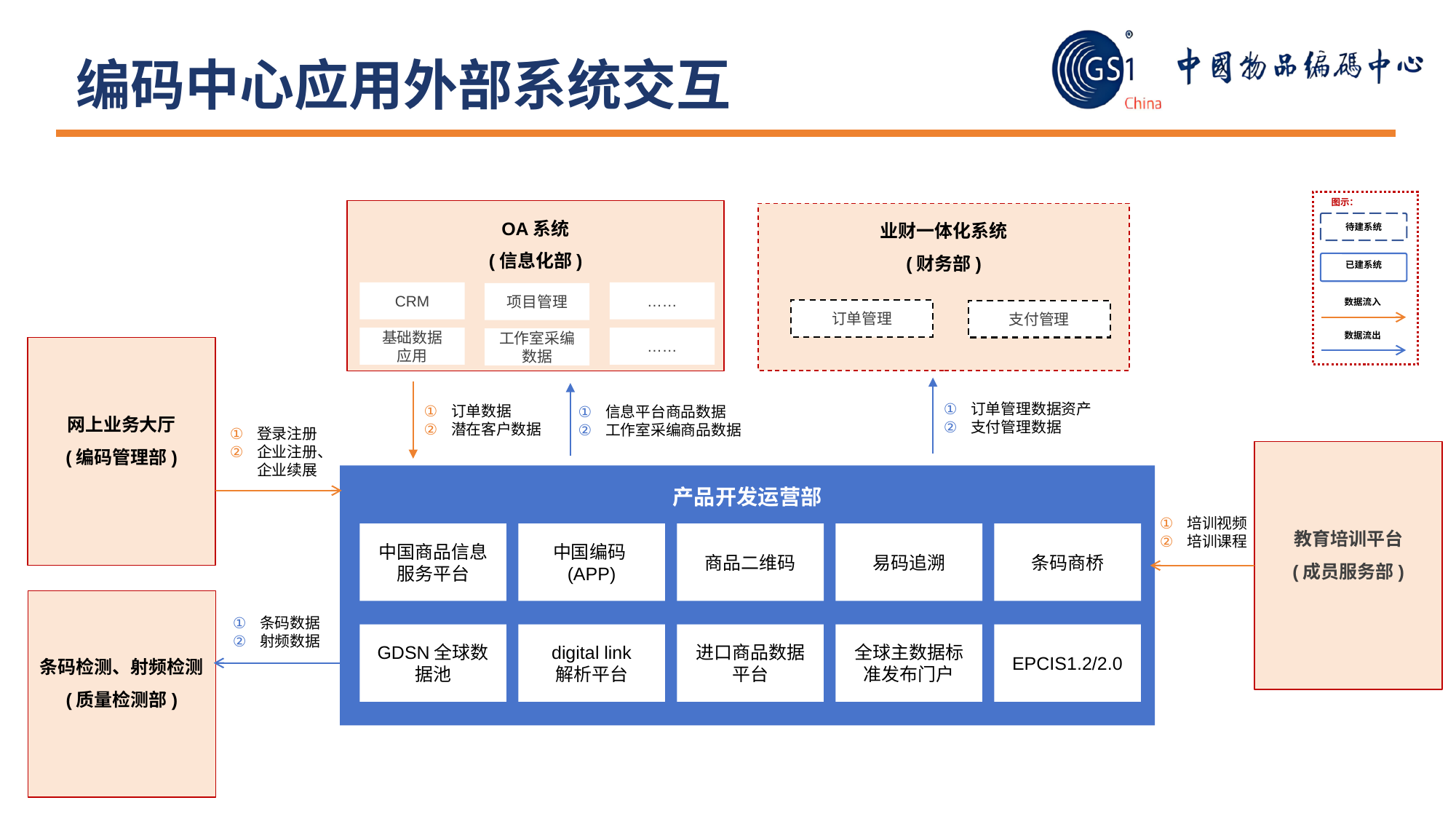

编码中心应用外部系统交互
图示：

待建系统
已建系统
数据流入
数据流出
OA系统
(信息化部)
业财一体化系统
(财务部)
CRM
……
项目管理
订单管理
支付管理
基础数据
应用
……
工作室采编数据
网上业务大厅
(编码管理部)

订单管理数据资产
支付管理数据
订单数据
潜在客户数据
信息平台商品数据
工作室采编商品数据
登录注册
企业注册、企业续展
教育培训平台
(成员服务部)

产品开发运营部

培训视频
培训课程
中国商品信息服务平台
中国编码(APP)
商品二维码
易码追溯
条码商桥
条码检测、射频检测
(质量检测部)

条码数据
射频数据
GDSN全球数据池
digital link
解析平台
进口商品数据平台
全球主数据标准发布门户
EPCIS1.2/2.0